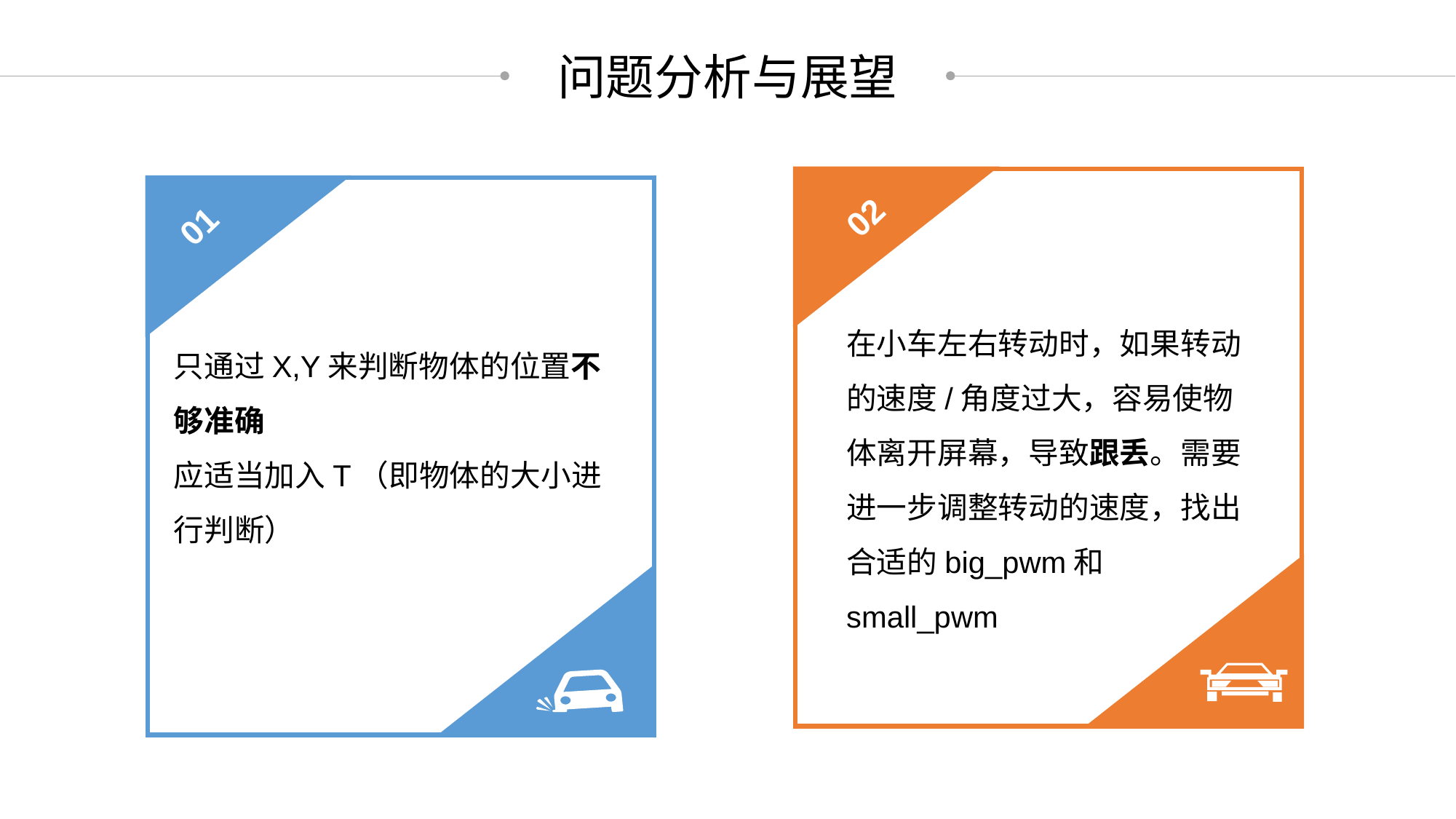

问题分析与展望

02

01

在小车左右转动时，如果转动的速度/角度过大，容易使物体离开屏幕，导致跟丢。需要进一步调整转动的速度，找出合适的big_pwm和small_pwm

只通过X,Y来判断物体的位置不够准确
应适当加入T（即物体的大小进行判断）